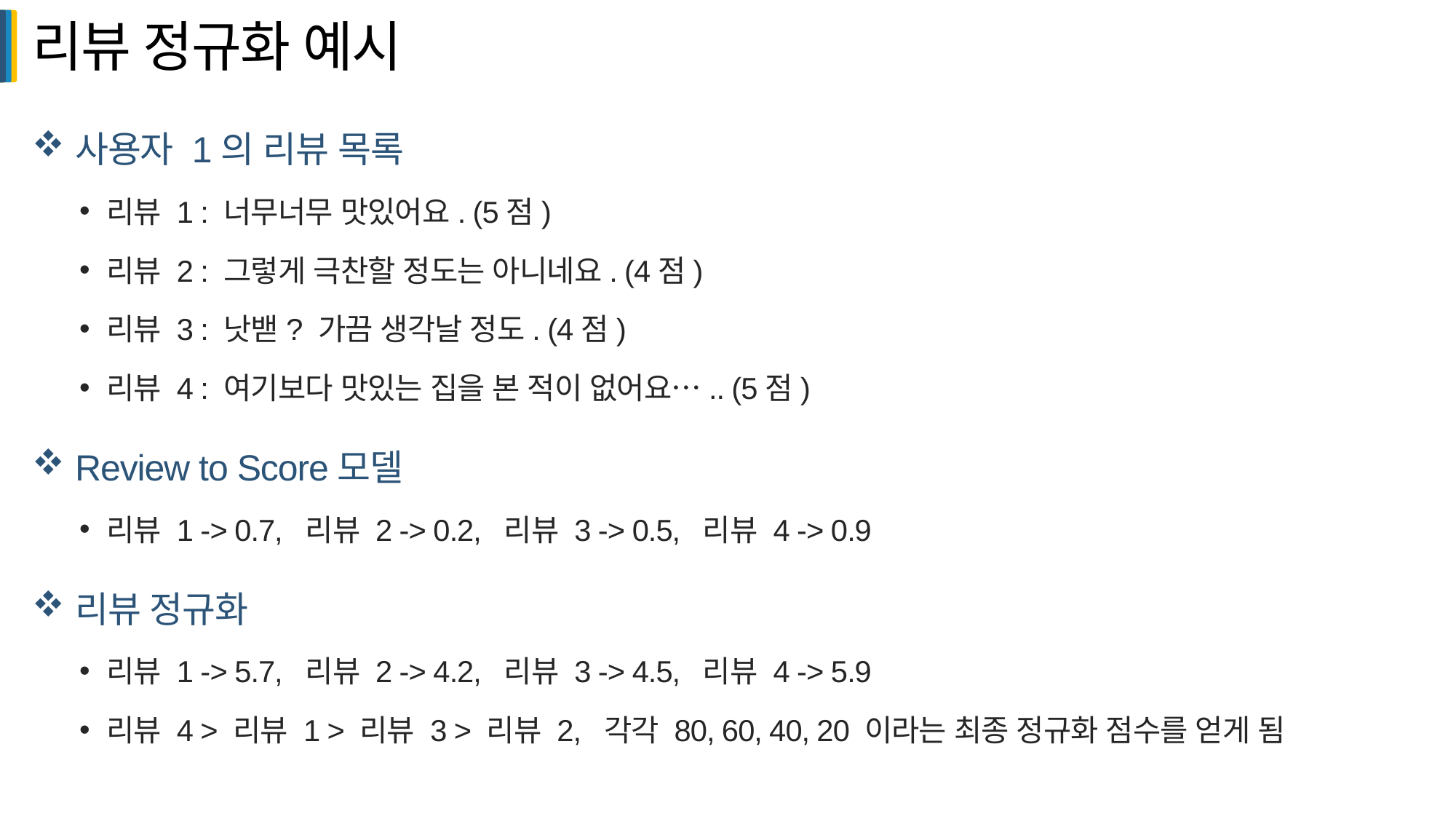

# 리뷰 정규화 예시
사용자 1의 리뷰 목록
리뷰 1 : 너무너무 맛있어요. (5점)
리뷰 2 : 그렇게 극찬할 정도는 아니네요. (4점)
리뷰 3 : 낫밷? 가끔 생각날 정도. (4점)
리뷰 4 : 여기보다 맛있는 집을 본 적이 없어요….. (5점)
Review to Score모델
리뷰 1 -> 0.7,  리뷰 2 -> 0.2,  리뷰 3 -> 0.5,  리뷰 4 -> 0.9
리뷰 정규화
리뷰 1 -> 5.7,  리뷰 2 -> 4.2,  리뷰 3 -> 4.5,  리뷰 4 -> 5.9
리뷰 4 > 리뷰 1 > 리뷰 3 > 리뷰 2,  각각 80, 60, 40, 20 이라는 최종 정규화 점수를 얻게 됨